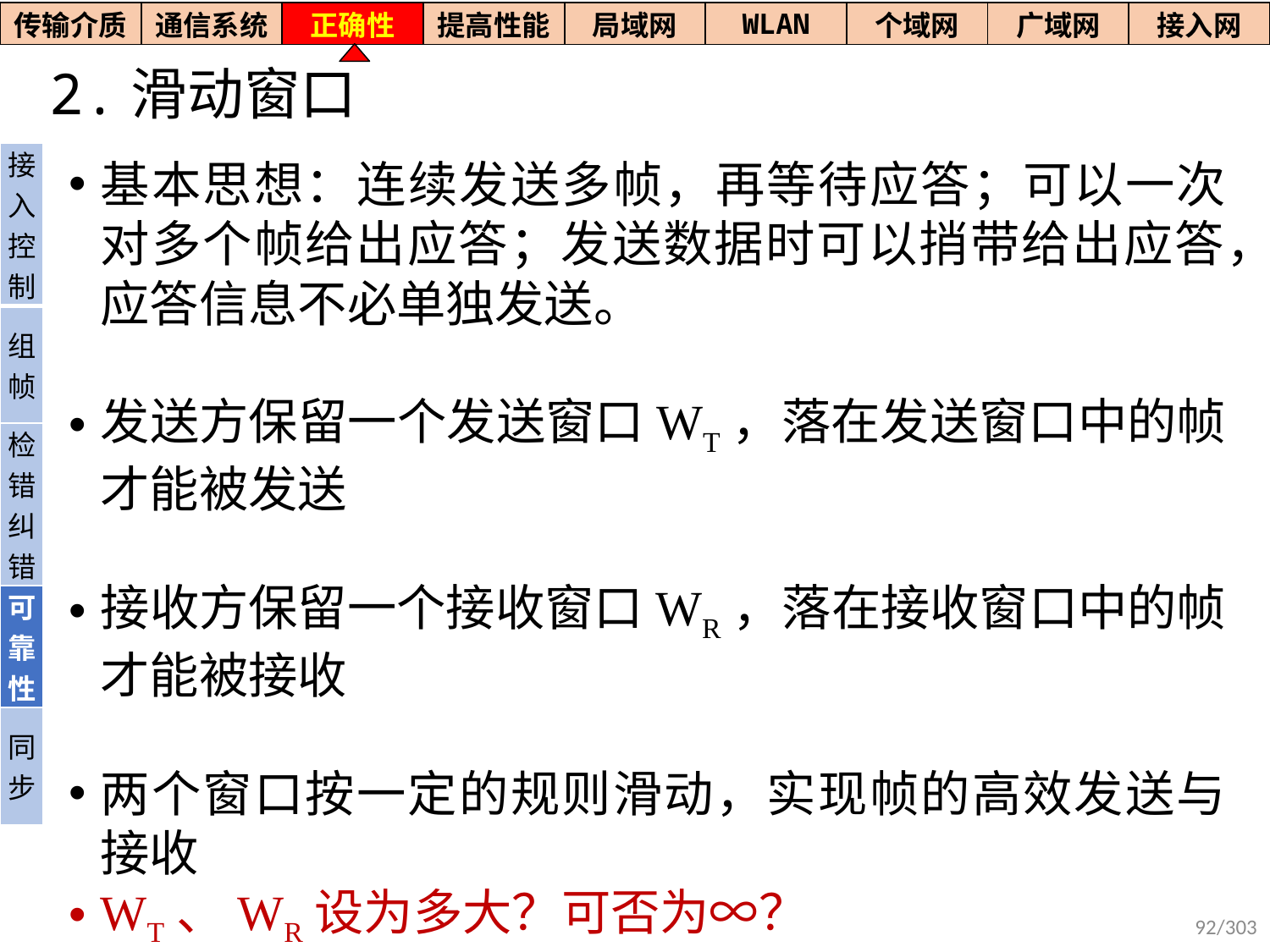

| 传输介质 | 通信系统 | 正确性 | 提高性能 | 局域网 | WLAN | 个域网 | 广域网 | 接入网 |
| --- | --- | --- | --- | --- | --- | --- | --- | --- |

# 2.滑动窗口
| 接入控制 |
| --- |
| 组帧 |
| 检错纠错 |
| 可靠性 |
| 同步 |
基本思想：连续发送多帧，再等待应答；可以一次对多个帧给出应答；发送数据时可以捎带给出应答，应答信息不必单独发送。

发送方保留一个发送窗口WT，落在发送窗口中的帧才能被发送

接收方保留一个接收窗口WR，落在接收窗口中的帧才能被接收

两个窗口按一定的规则滑动，实现帧的高效发送与接收
WT、WR设为多大？可否为∞？

92/303